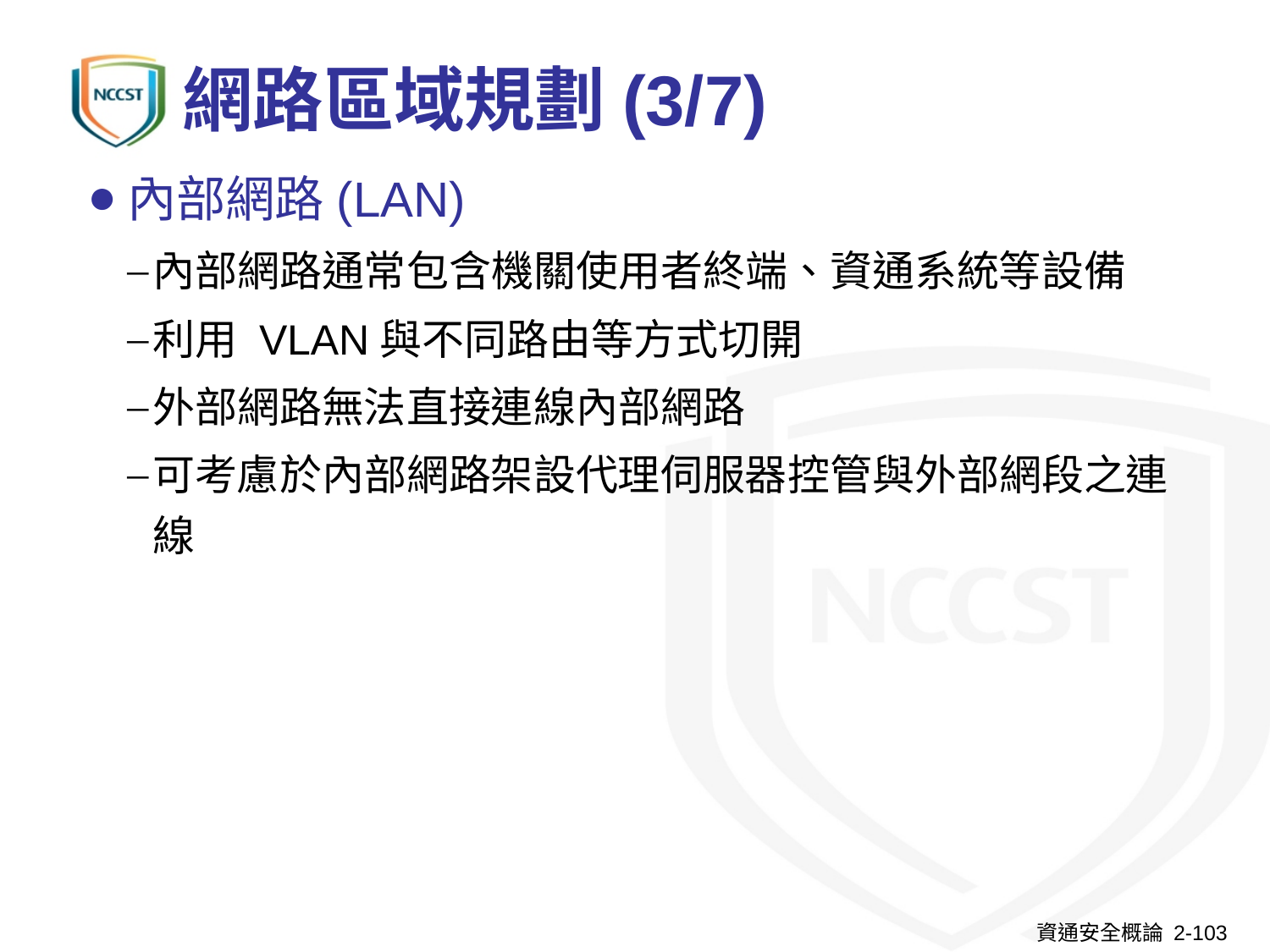

網路區域規劃(3/7)
內部網路(LAN)
內部網路通常包含機關使用者終端、資通系統等設備
利用 VLAN與不同路由等方式切開
外部網路無法直接連線內部網路
可考慮於內部網路架設代理伺服器控管與外部網段之連線